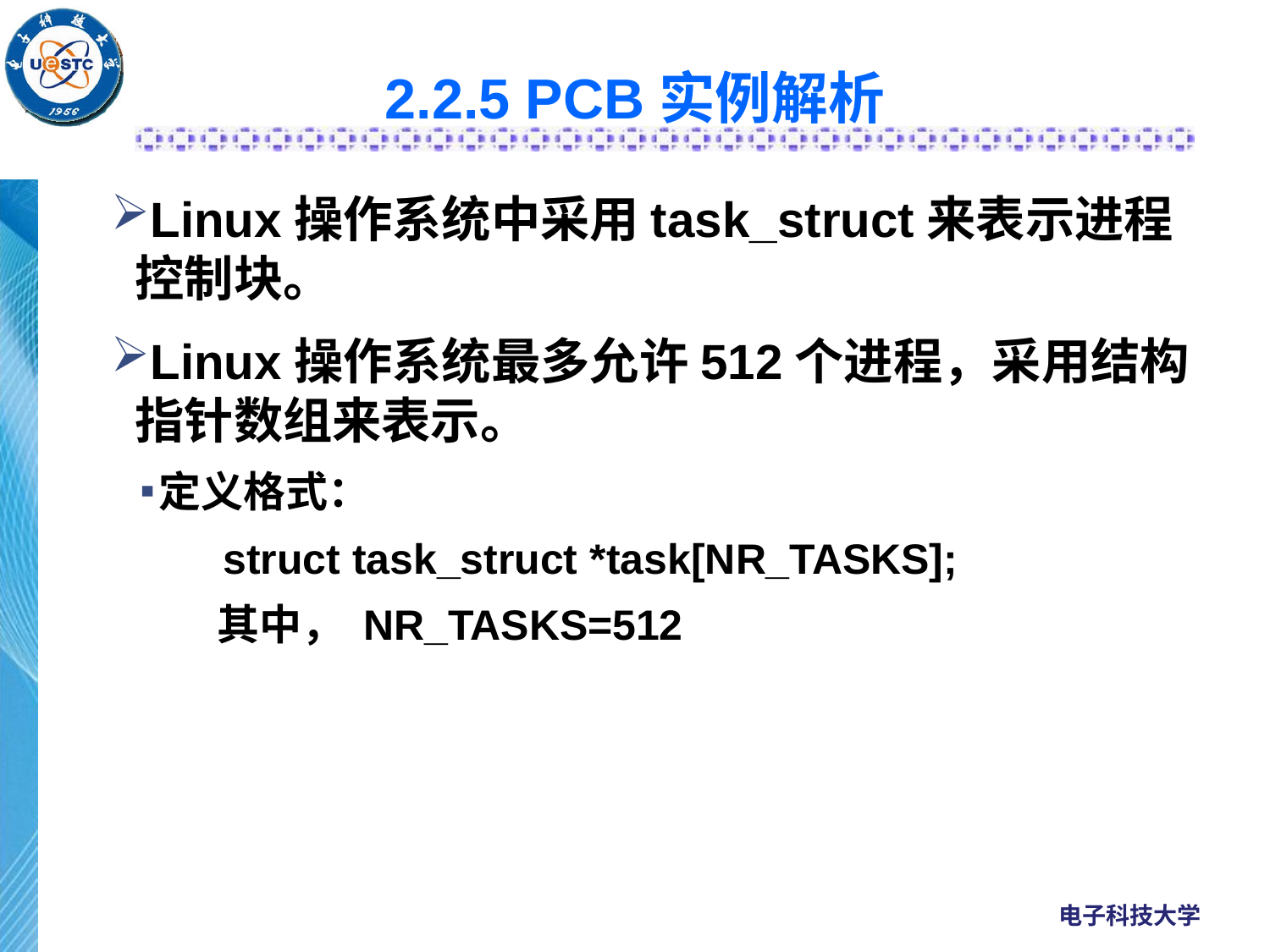

# 2.2.5 PCB实例解析
Linux操作系统中采用task_struct来表示进程控制块。
Linux操作系统最多允许512个进程，采用结构指针数组来表示。
定义格式：
       struct task_struct *task[NR_TASKS];
       其中， NR_TASKS=512